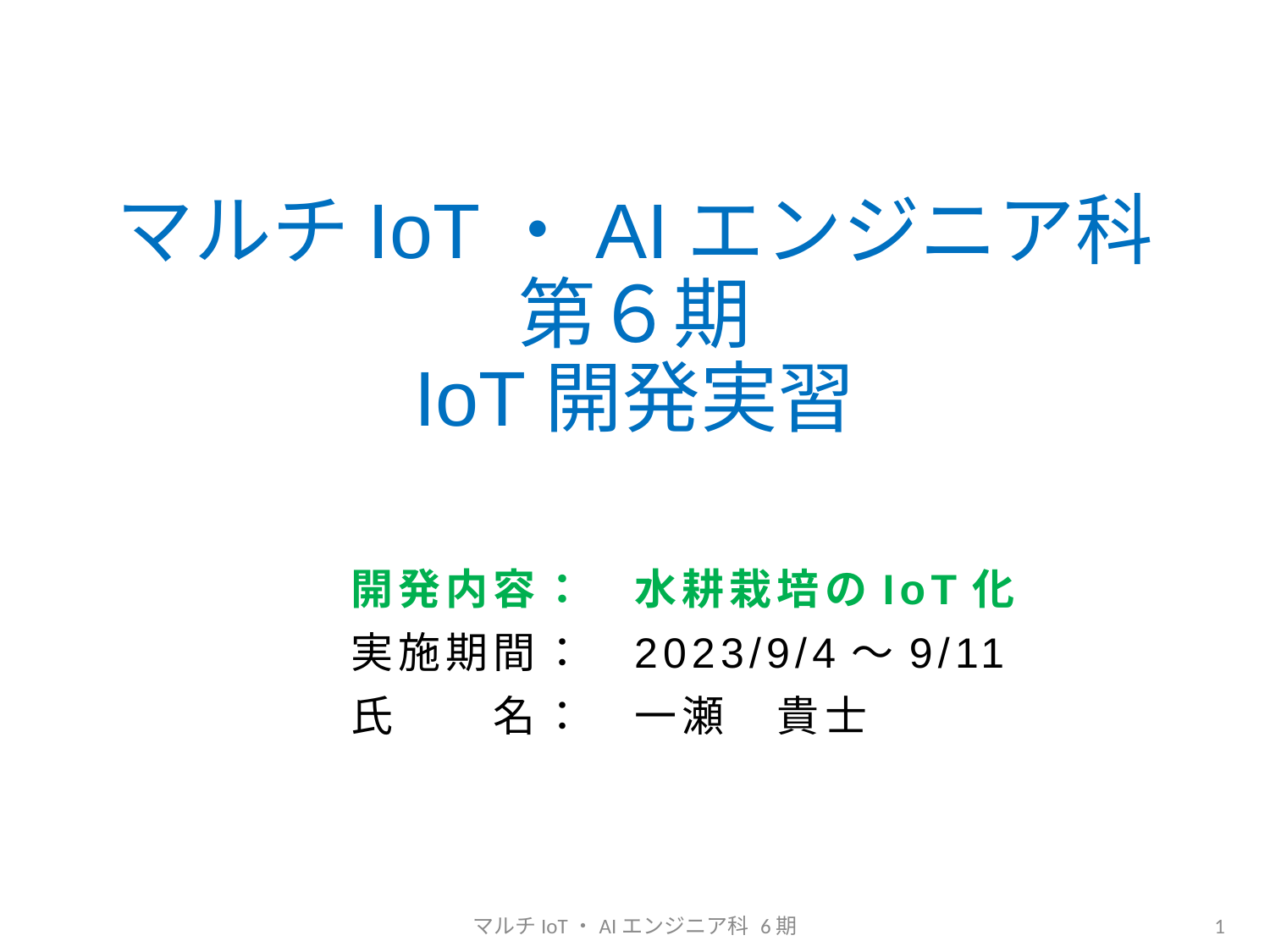

# マルチIoT・AIエンジニア科 第６期 IoT開発実習
開発内容：
実施期間：
氏　　名：
水耕栽培のIoT化
2023/9/4～9/11
一瀬　貴士
マルチIoT・AIエンジニア科 6期
1